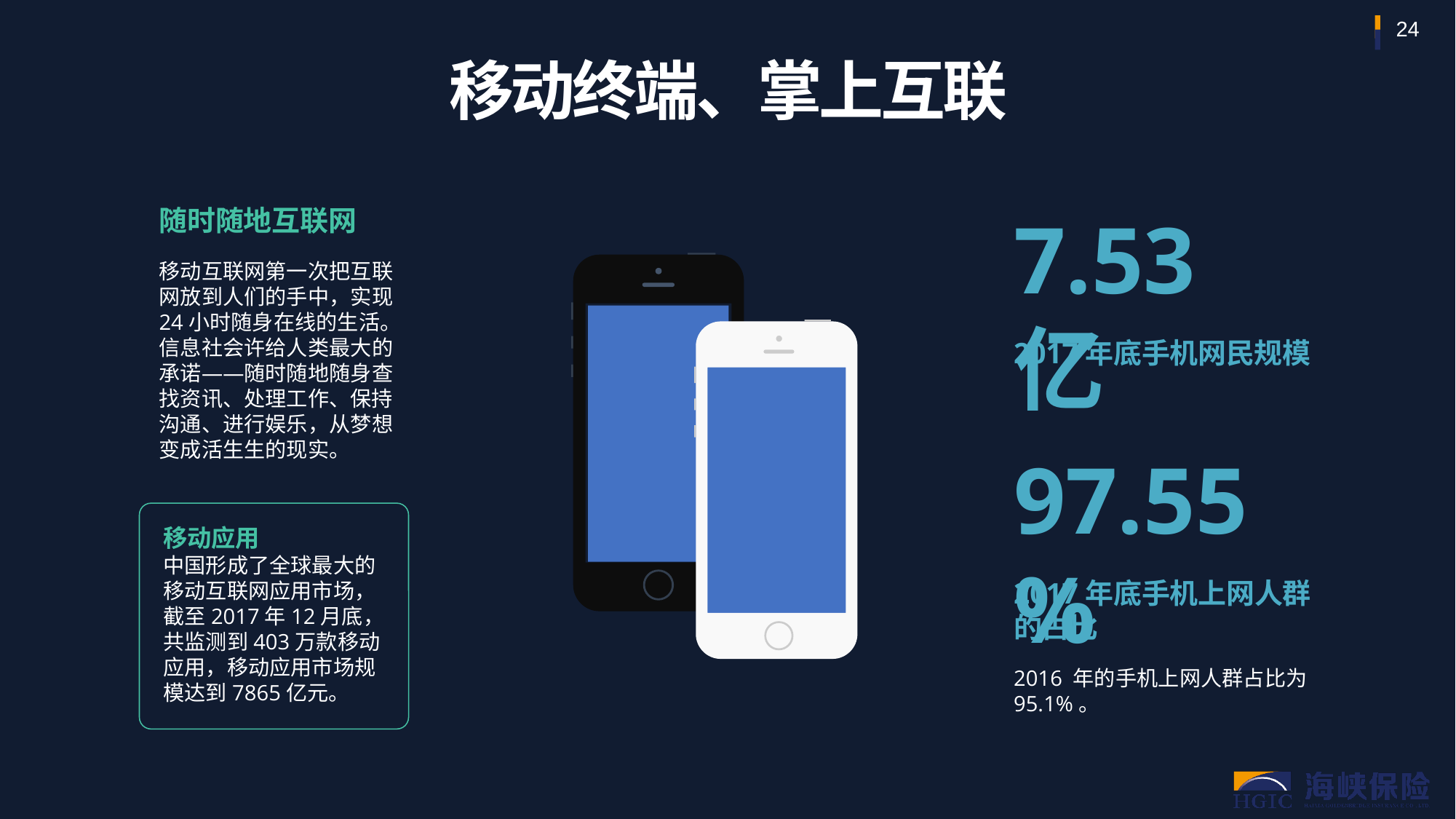

移动终端、掌上互联
随时随地互联网

移动互联网第一次把互联网放到人们的手中，实现24小时随身在线的生活。信息社会许给人类最大的承诺——随时随地随身查找资讯、处理工作、保持沟通、进行娱乐，从梦想变成活生生的现实。
7.53亿

2017年底手机网民规模
97.55%
移动应用
中国形成了全球最大的移动互联网应用市场，截至2017年12月底，共监测到403万款移动应用，移动应用市场规模达到7865亿元。

2017年底手机上网人群的占比

2016 年的手机上网人群占比为 95.1%。